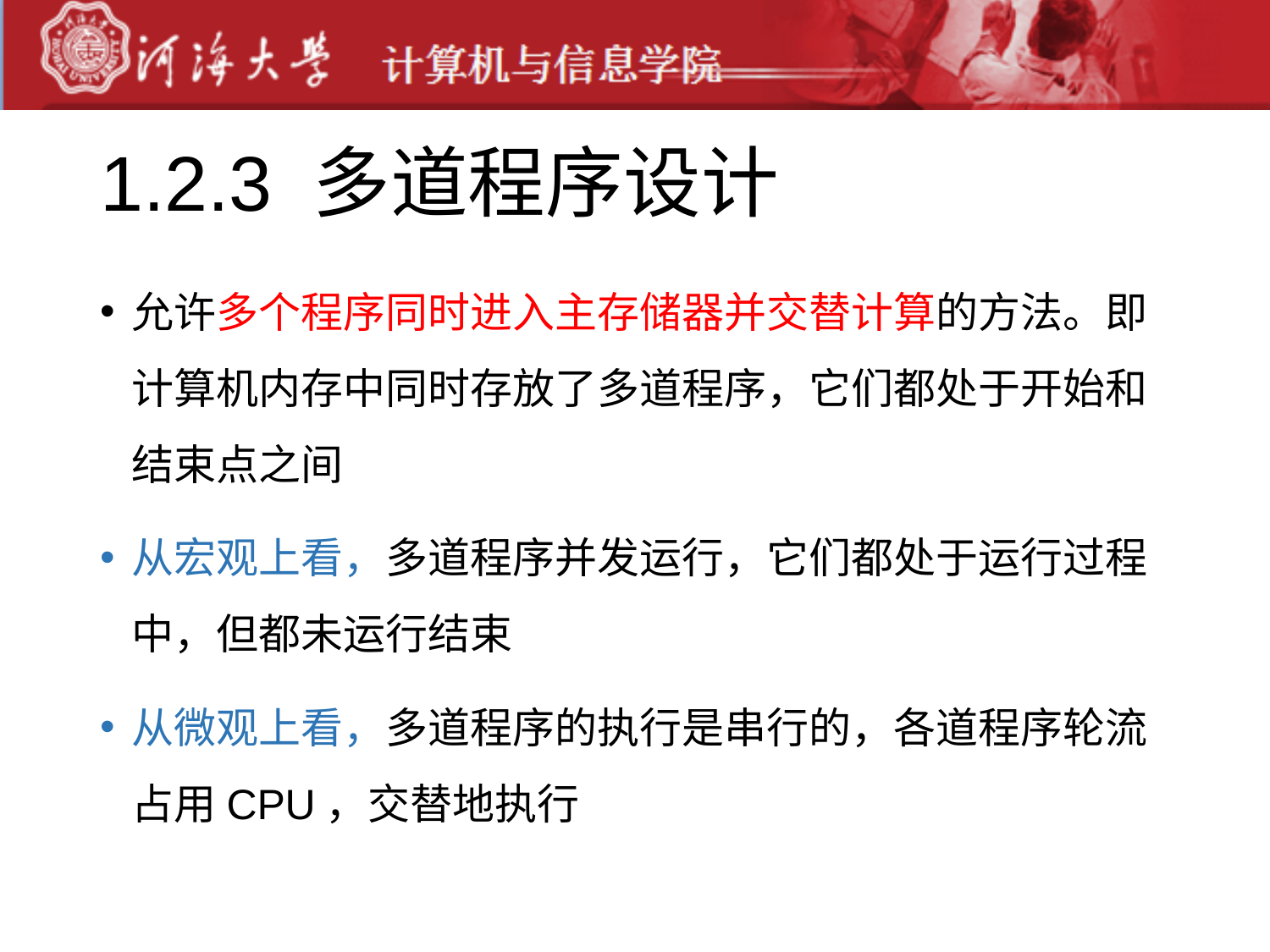

# 1.2.3 多道程序设计
允许多个程序同时进入主存储器并交替计算的方法。即计算机内存中同时存放了多道程序，它们都处于开始和结束点之间
从宏观上看，多道程序并发运行，它们都处于运行过程中，但都未运行结束
从微观上看，多道程序的执行是串行的，各道程序轮流占用CPU，交替地执行